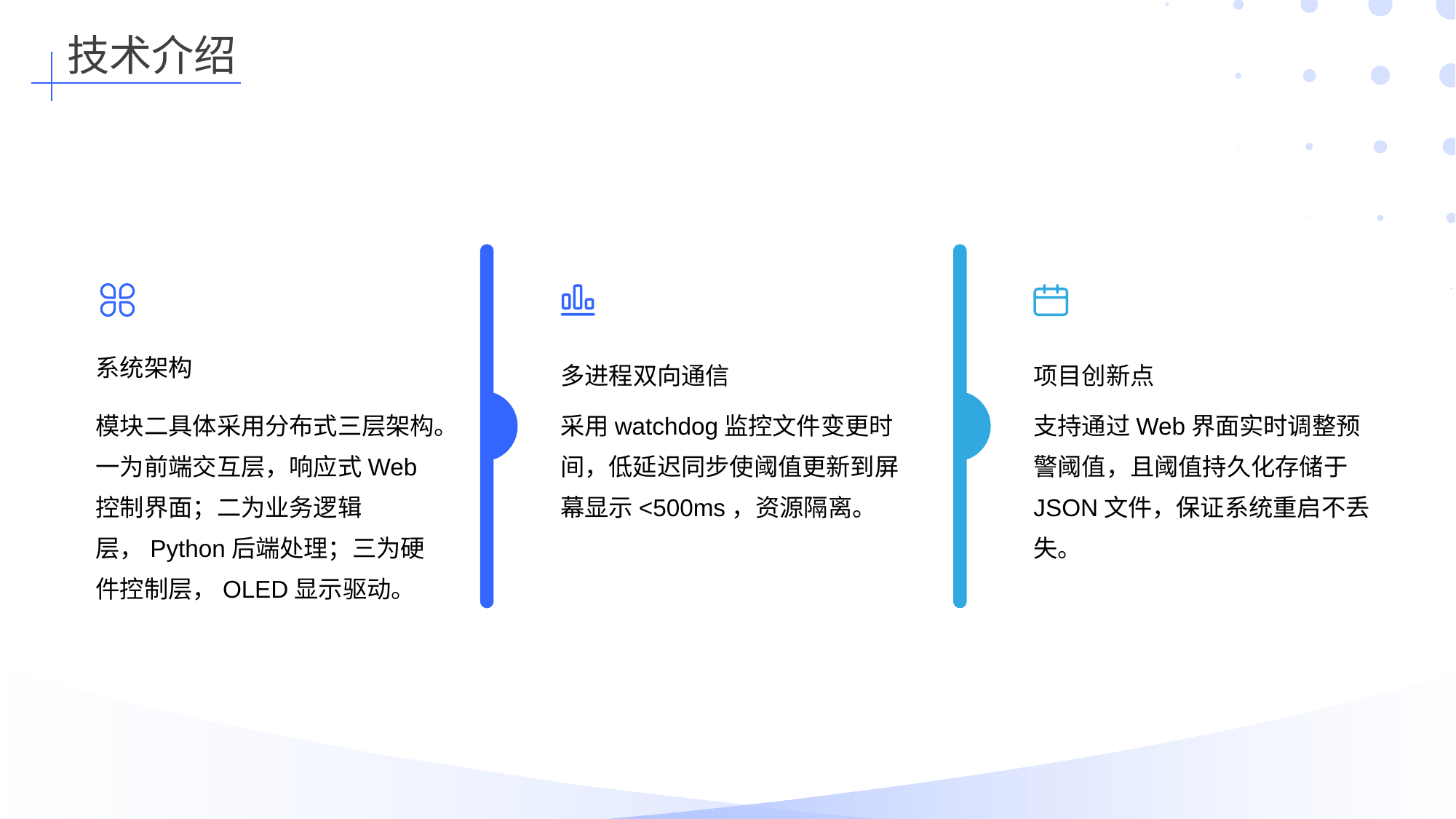

技术介绍

多进程双向通信
项目创新点
系统架构
模块二具体采用分布式三层架构。一为前端交互层，响应式Web控制界面；二为业务逻辑层，Python后端处理；三为硬件控制层，OLED显示驱动。
采用watchdog监控文件变更时间，低延迟同步使阈值更新到屏幕显示<500ms，资源隔离。
支持通过Web界面实时调整预警阈值，且阈值持久化存储于JSON文件，保证系统重启不丢失。